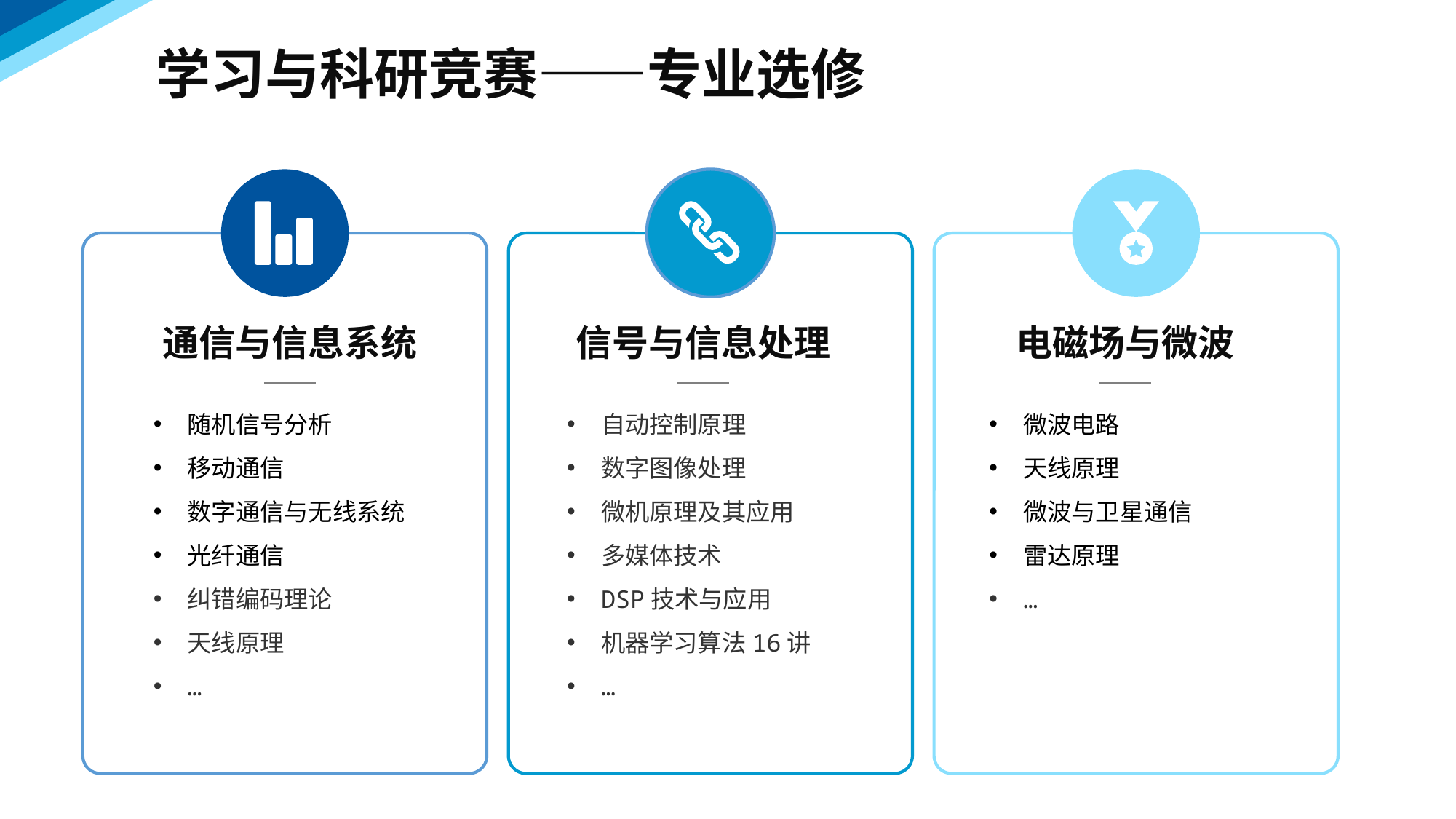

学习与科研竞赛——专业选修

通信与信息系统
随机信号分析
移动通信
数字通信与无线系统
光纤通信
纠错编码理论
天线原理
…
信号与信息处理
自动控制原理
数字图像处理
微机原理及其应用
多媒体技术
DSP技术与应用
机器学习算法16讲
…
电磁场与微波
微波电路
天线原理
微波与卫星通信
雷达原理
…